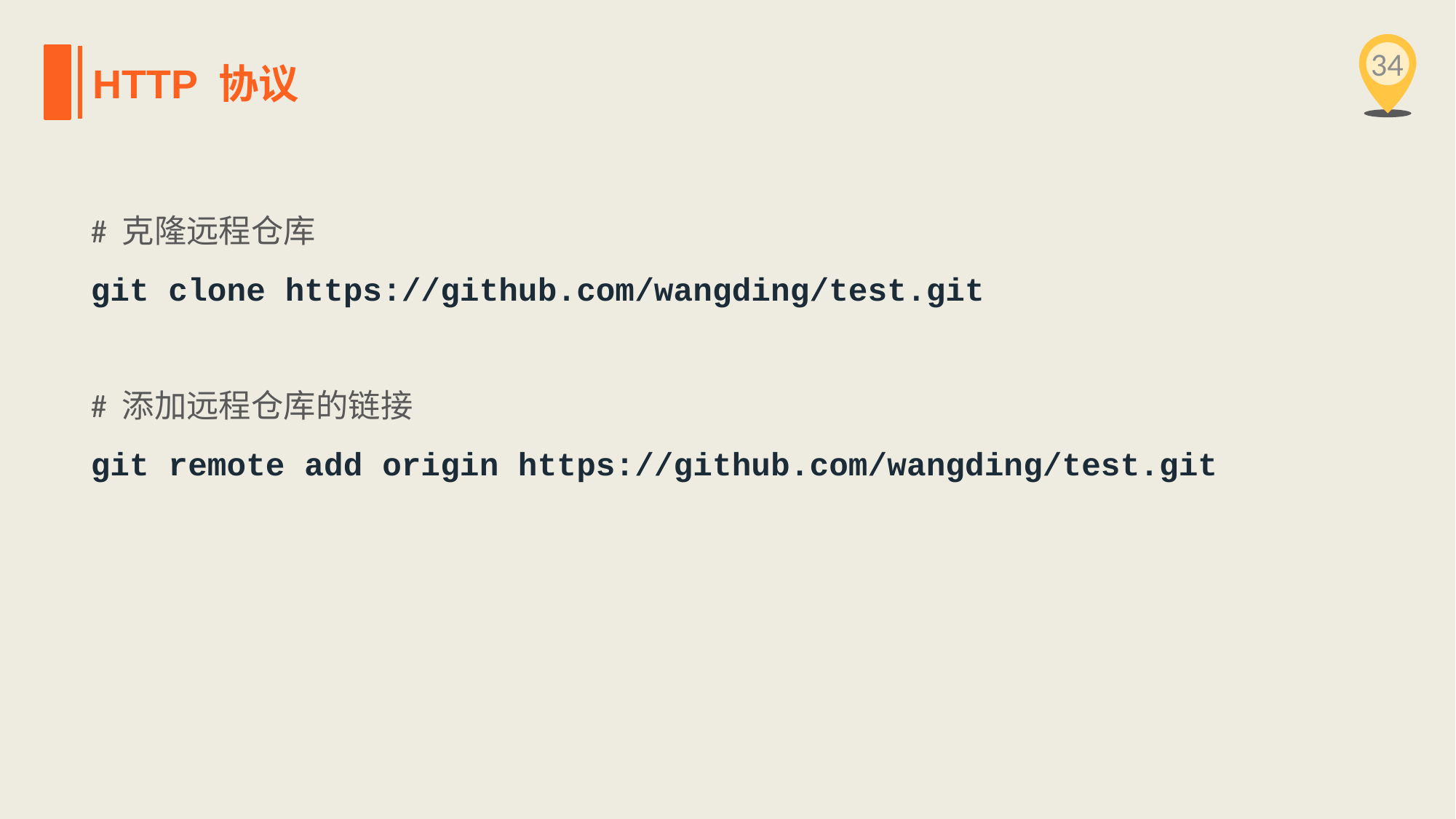

34

HTTP 协议
# 克隆远程仓库
git clone https://github.com/wangding/test.git

# 添加远程仓库的链接
git remote add origin https://github.com/wangding/test.git